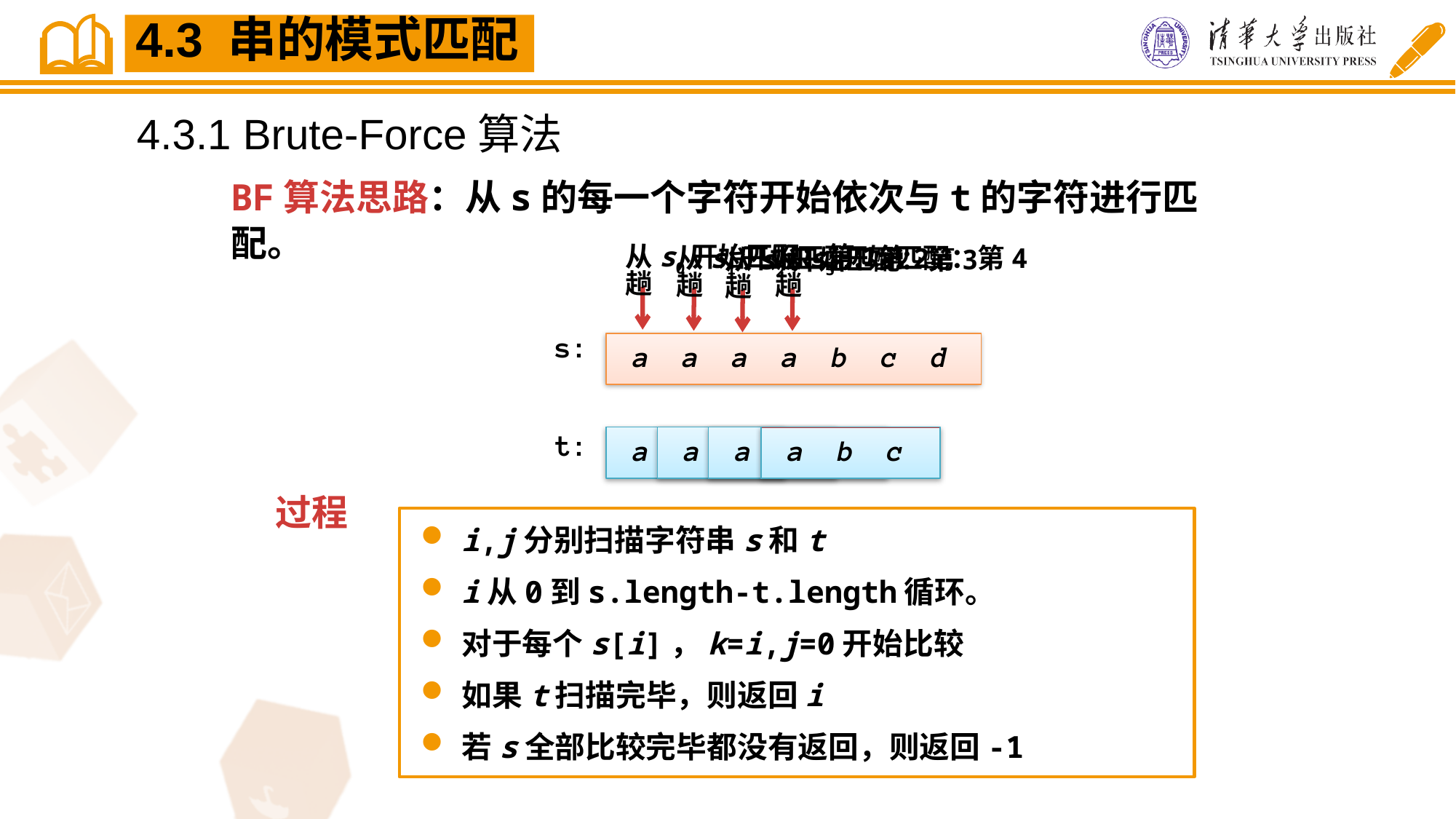

4.3 串的模式匹配
4.3.1 Brute-Force算法
BF算法思路：从s的每一个字符开始依次与t的字符进行匹配。
从s0开始匹配：第1趟
从s1开始匹配：第2趟
从s3开始匹配：第4趟
从s2开始匹配：第3趟
s:
 a  a  a  a  b  c  d
 a  b  c
 a  b  c
 a  b  c
 a  b  c
t:
过程
i,j分别扫描字符串s和t
i从0到s.length-t.length循环。
对于每个s[i]，k=i,j=0开始比较
如果t扫描完毕，则返回i
若s全部比较完毕都没有返回，则返回-1